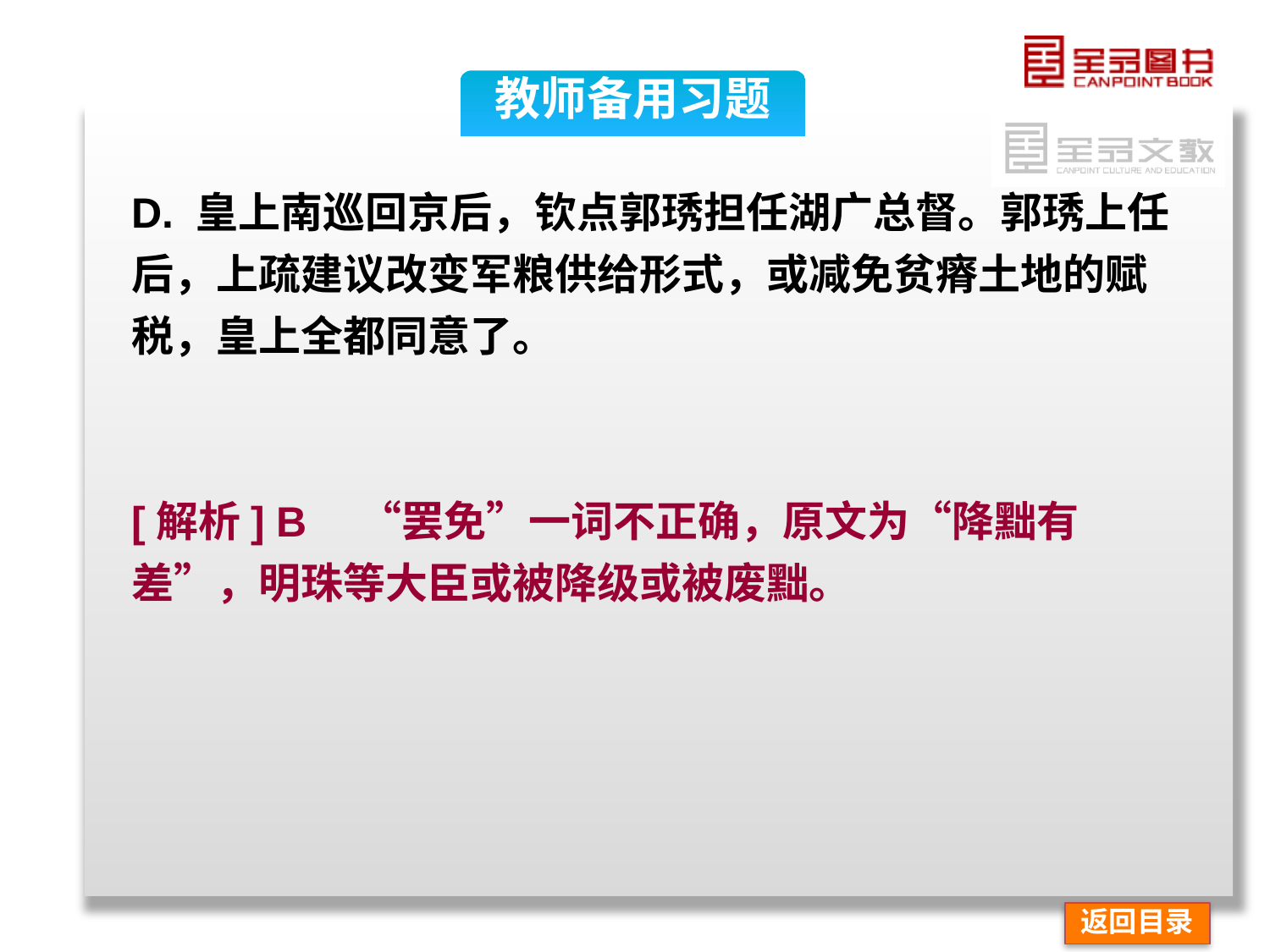

教师备用习题
D. 皇上南巡回京后，钦点郭琇担任湖广总督。郭琇上任后，上疏建议改变军粮供给形式，或减免贫瘠土地的赋税，皇上全都同意了。

[解析] B　“罢免”一词不正确，原文为“降黜有差”，明珠等大臣或被降级或被废黜。

返回目录